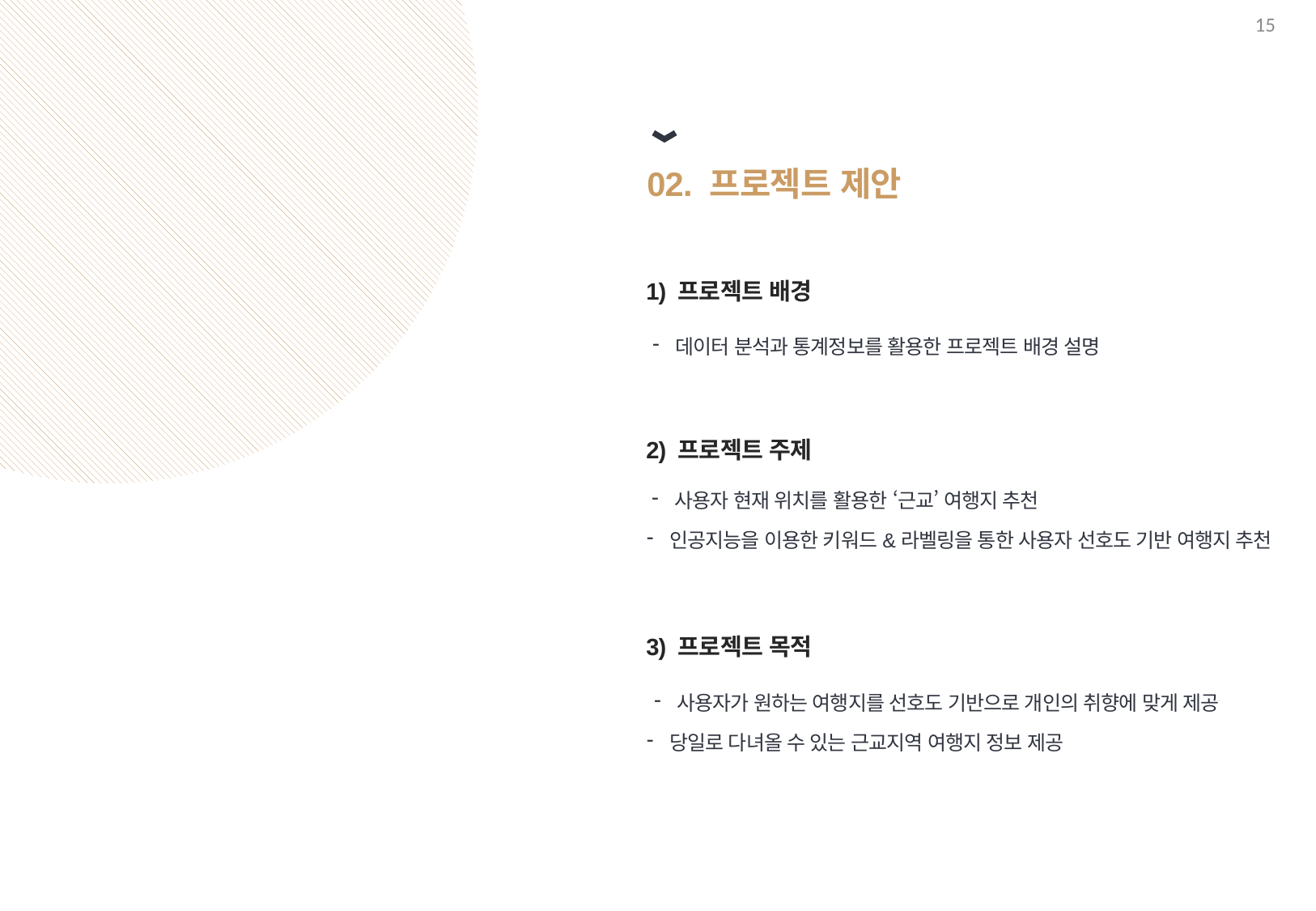

15

02. 프로젝트 제안
1) 프로젝트 배경
데이터 분석과 통계정보를 활용한 프로젝트 배경 설명
2) 프로젝트 주제
사용자 현재 위치를 활용한 ‘근교’ 여행지 추천
인공지능을 이용한 키워드&라벨링을 통한 사용자 선호도 기반 여행지 추천
3) 프로젝트 목적
사용자가 원하는 여행지를 선호도 기반으로 개인의 취향에 맞게 제공
당일로 다녀올 수 있는 근교지역 여행지 정보 제공